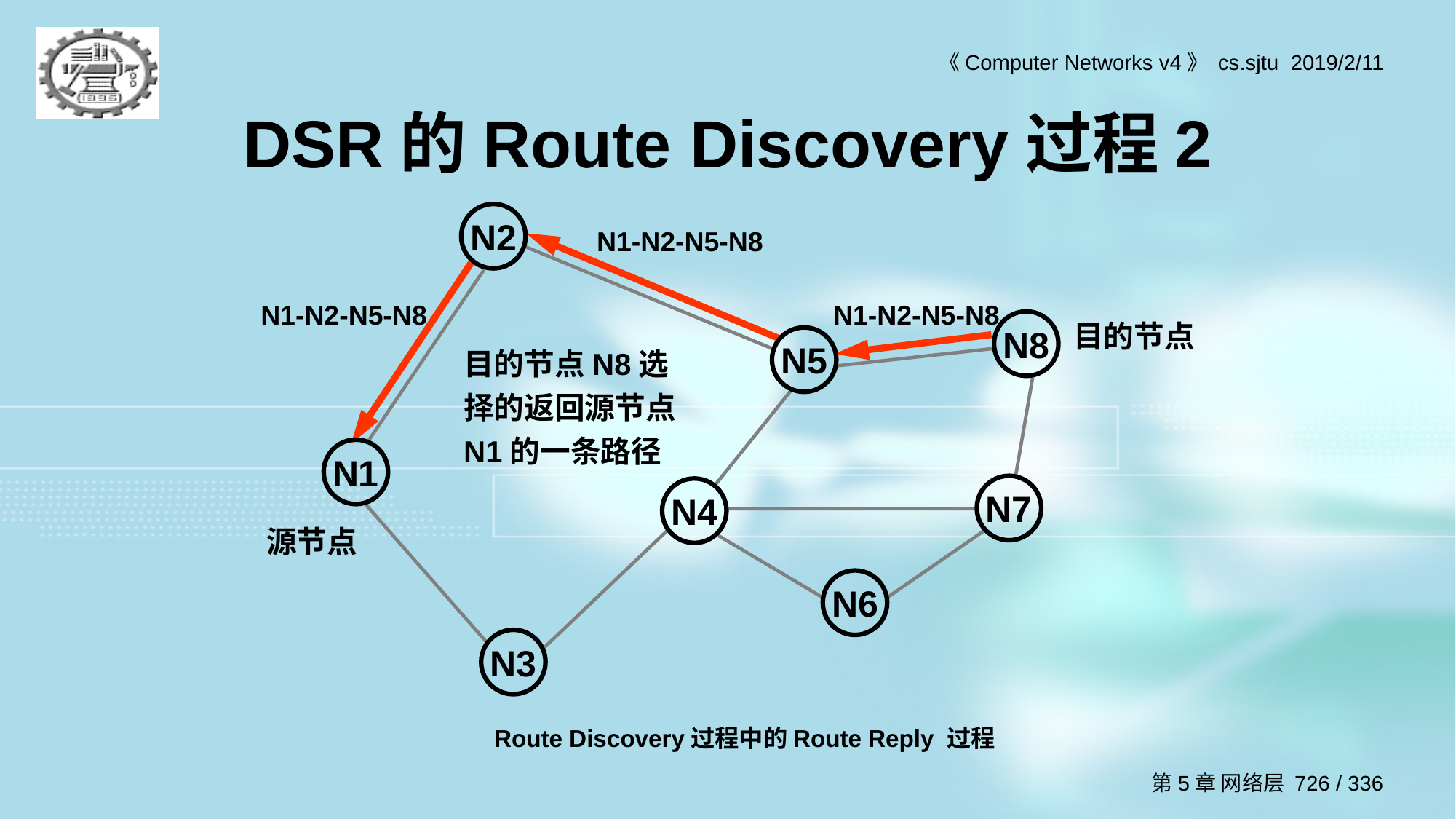

DSR的Route Discovery过程2
N2
N1-N2-N5-N8

N1-N2-N5-N8
N1-N2-N5-N8
N8
目的节点
N5

N1
N7
N4

源节点

N6
N3
目的节点N8选择的返回源节点N1的一条路径
Route Discovery过程中的Route Reply 过程